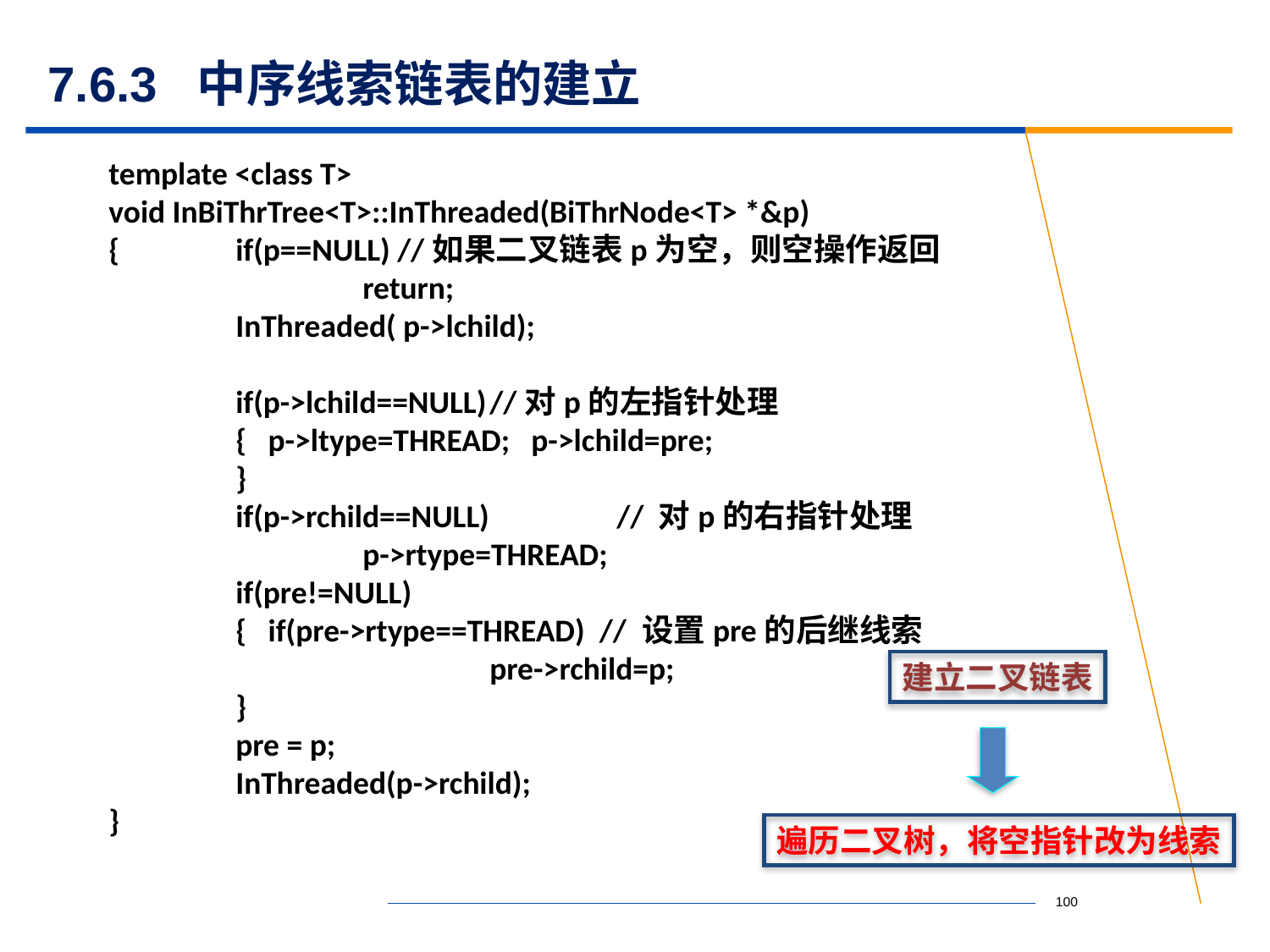

# 7.6.3  中序线索链表的建立
template <class T>
void InBiThrTree<T>::InThreaded(BiThrNode<T> *&p)
{ 	if(p==NULL) //如果二叉链表p为空，则空操作返回
		return;
	InThreaded( p->lchild);

	if(p->lchild==NULL)	//对p的左指针处理
	{   p->ltype=THREAD;   p->lchild=pre;
	}
	if(p->rchild==NULL)	// 对p的右指针处理
		p->rtype=THREAD;
	if(pre!=NULL)
	{   if(pre->rtype==THREAD)  // 设置pre的后继线索
			pre->rchild=p;
	}
	pre = p;
	InThreaded(p->rchild);
}
建立二叉链表

遍历二叉树，将空指针改为线索